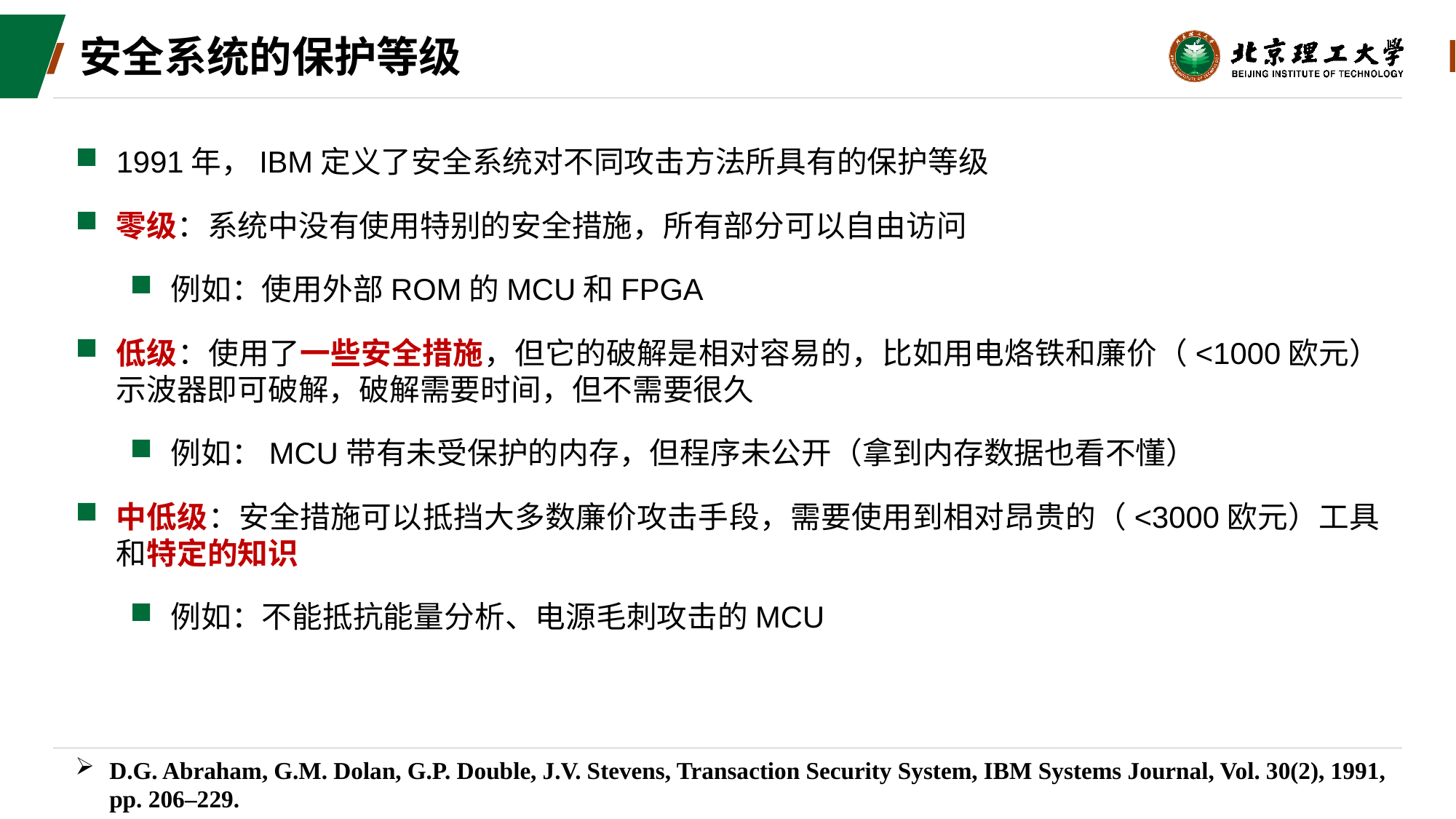

# 安全系统的保护等级
1991年，IBM定义了安全系统对不同攻击方法所具有的保护等级
零级：系统中没有使用特别的安全措施，所有部分可以自由访问
例如：使用外部ROM的MCU和FPGA
低级：使用了一些安全措施，但它的破解是相对容易的，比如用电烙铁和廉价（<1000欧元）示波器即可破解，破解需要时间，但不需要很久
例如：MCU带有未受保护的内存，但程序未公开（拿到内存数据也看不懂）
中低级：安全措施可以抵挡大多数廉价攻击手段，需要使用到相对昂贵的（<3000欧元）工具和特定的知识
例如：不能抵抗能量分析、电源毛刺攻击的MCU
D.G. Abraham, G.M. Dolan, G.P. Double, J.V. Stevens, Transaction Security System, IBM Systems Journal, Vol. 30(2), 1991, pp. 206–229.